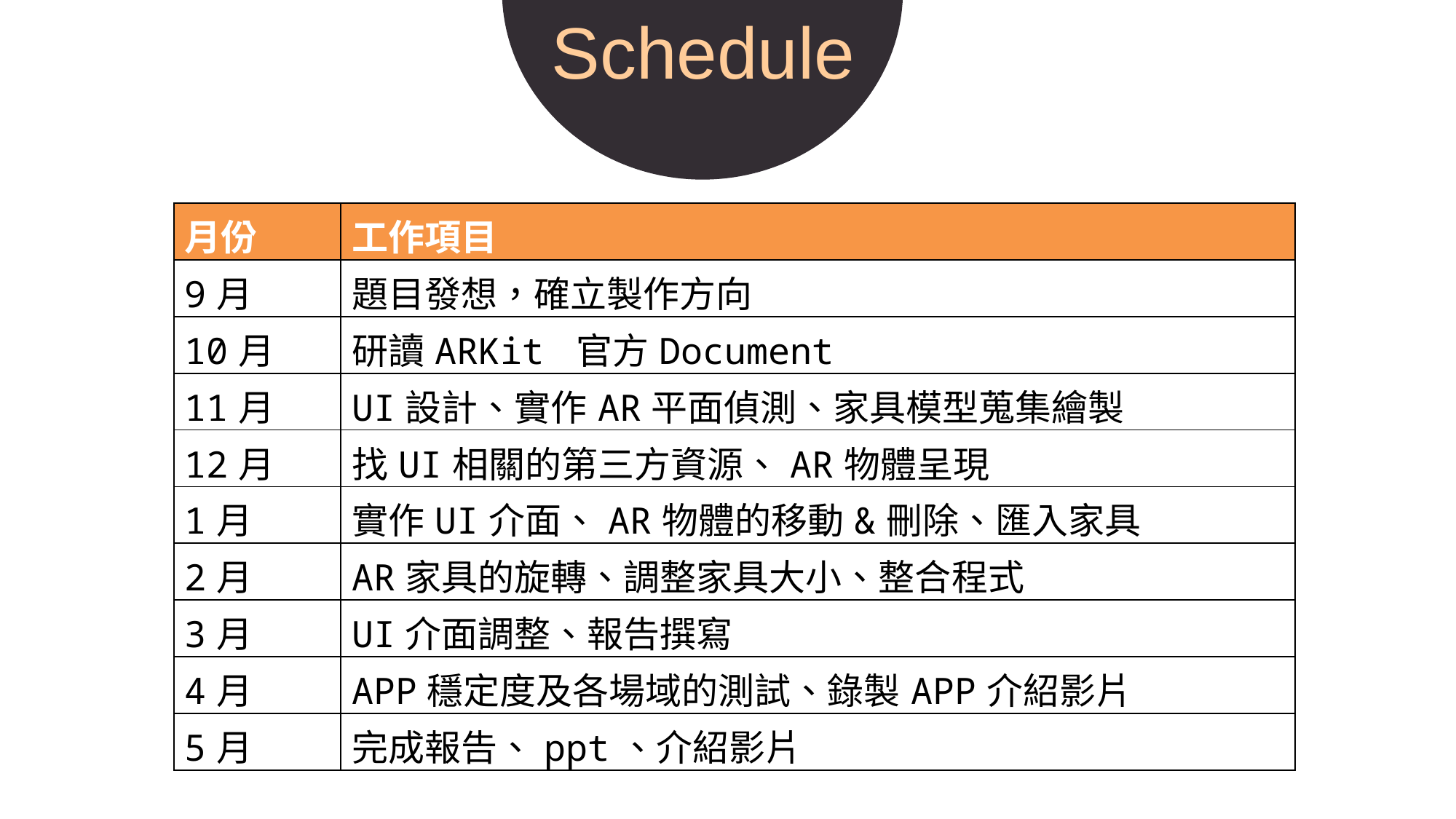

Schedule
| 月份 | 工作項目 |
| --- | --- |
| 9月 | 題目發想，確立製作方向 |
| 10月 | 研讀ARKit 官方Document |
| 11月 | UI設計、實作AR平面偵測、家具模型蒐集繪製 |
| 12月 | 找UI相關的第三方資源、AR物體呈現 |
| 1月 | 實作UI介面、AR物體的移動&刪除、匯入家具 |
| 2月 | AR家具的旋轉、調整家具大小、整合程式 |
| 3月 | UI介面調整、報告撰寫 |
| 4月 | APP穩定度及各場域的測試、錄製APP介紹影片 |
| 5月 | 完成報告、ppt、介紹影片 |